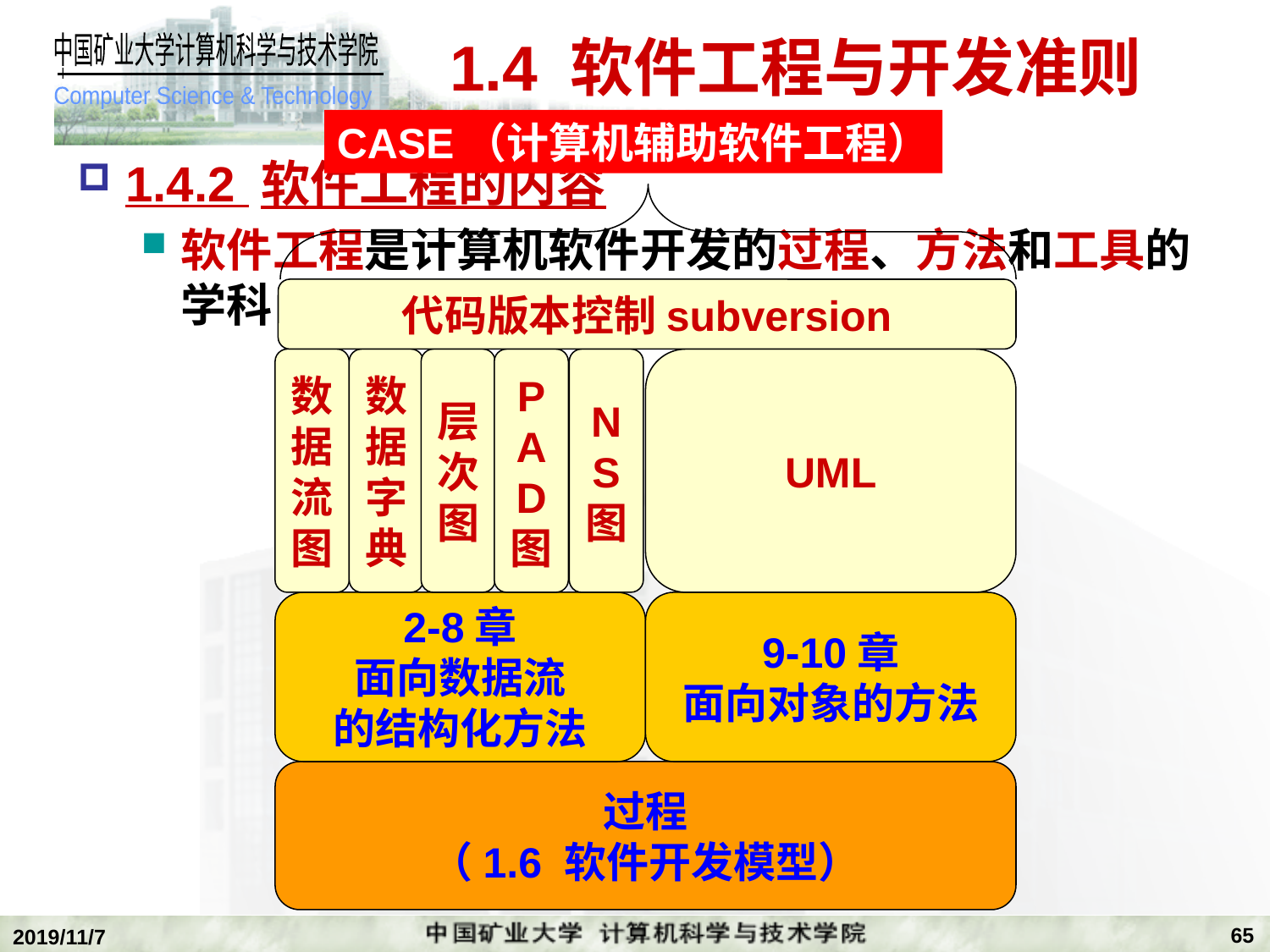

# 1.4 软件工程与开发准则
CASE（计算机辅助软件工程）
1.4.2 软件工程的内容
软件工程是计算机软件开发的过程、方法和工具的学科；

代码版本控制subversion
数
据
流
图
数
据
字
典
层
次
图
P
A
D
图
N
S
图
UML
2-8章
面向数据流
的结构化方法
9-10章
面向对象的方法
过程
（1.6 软件开发模型）
65
2019/11/7